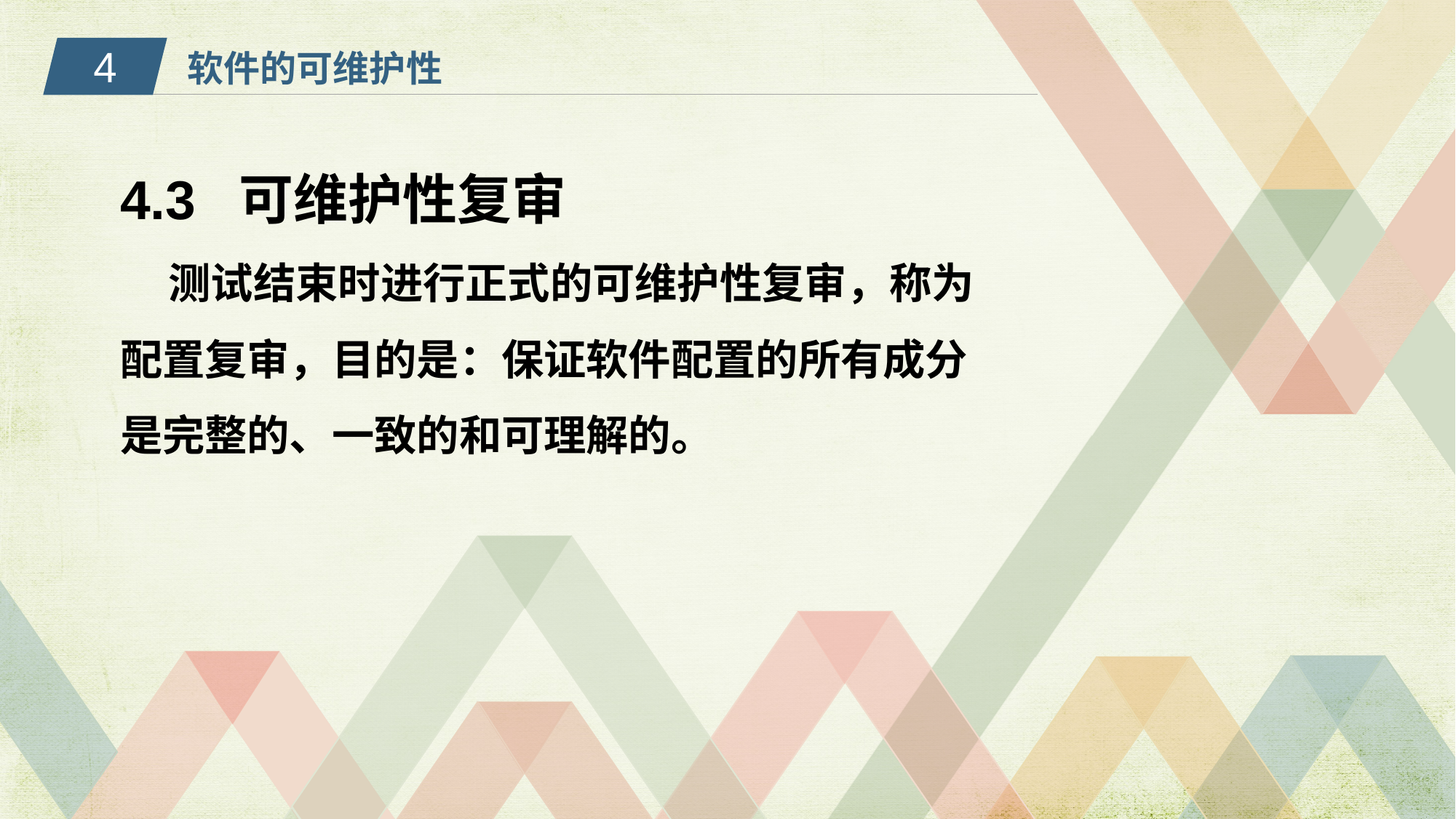

4

软件的可维护性

4.3  可维护性复审
    测试结束时进行正式的可维护性复审，称为配置复审，目的是：保证软件配置的所有成分是完整的、一致的和可理解的。